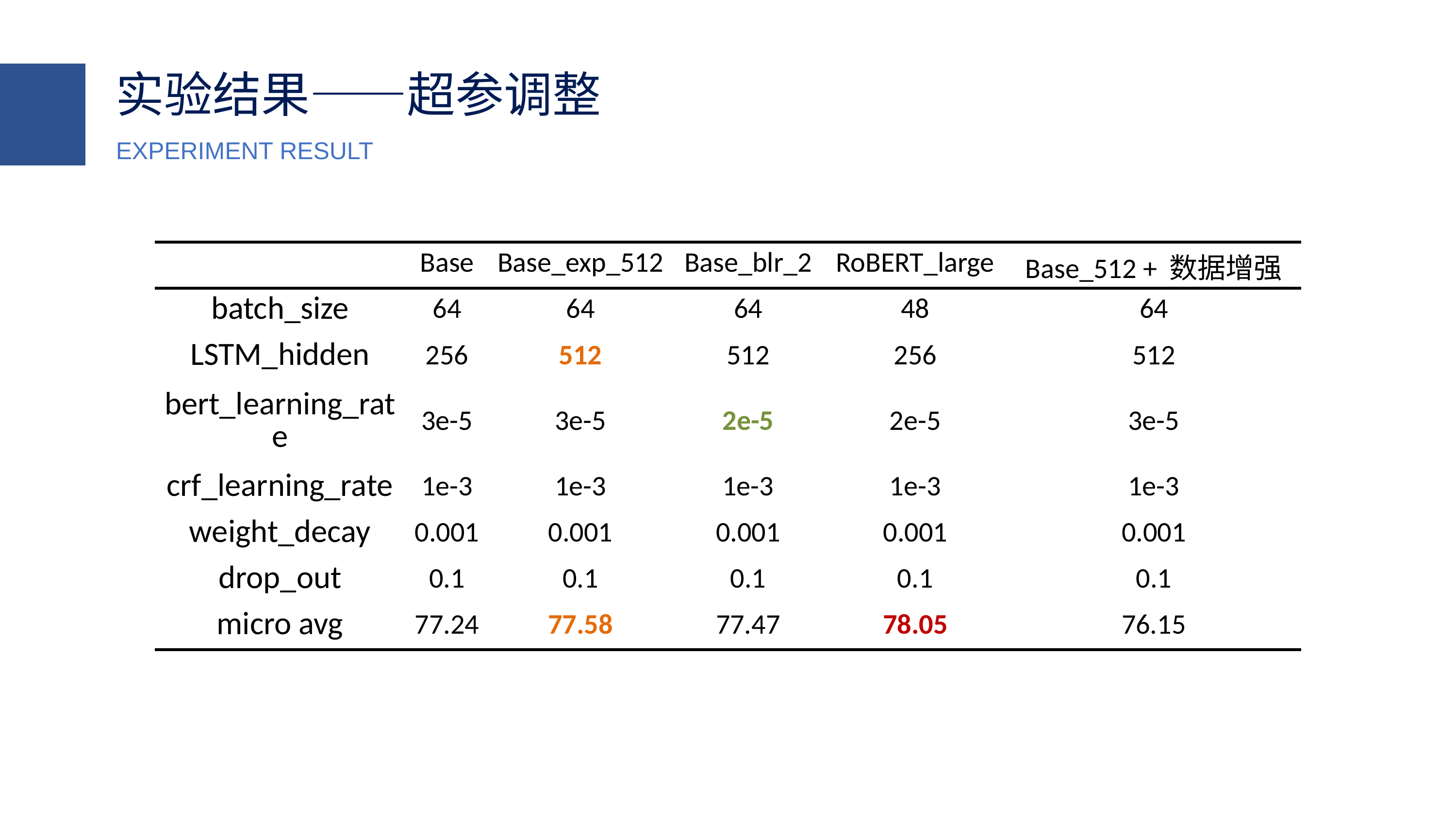

实验结果——超参调整

EXPERIMENT RESULT

|  | Base | Base\_exp\_512 | Base\_blr\_2 | RoBERT\_large | Base\_512 + 数据增强 |
| --- | --- | --- | --- | --- | --- |
| batch\_size | 64 | 64 | 64 | 48 | 64 |
| LSTM\_hidden | 256 | 512 | 512 | 256 | 512 |
| bert\_learning\_rate | 3e-5 | 3e-5 | 2e-5 | 2e-5 | 3e-5 |
| crf\_learning\_rate | 1e-3 | 1e-3 | 1e-3 | 1e-3 | 1e-3 |
| weight\_decay | 0.001 | 0.001 | 0.001 | 0.001 | 0.001 |
| drop\_out | 0.1 | 0.1 | 0.1 | 0.1 | 0.1 |
| micro avg | 77.24 | 77.58 | 77.47 | 78.05 | 76.15 |